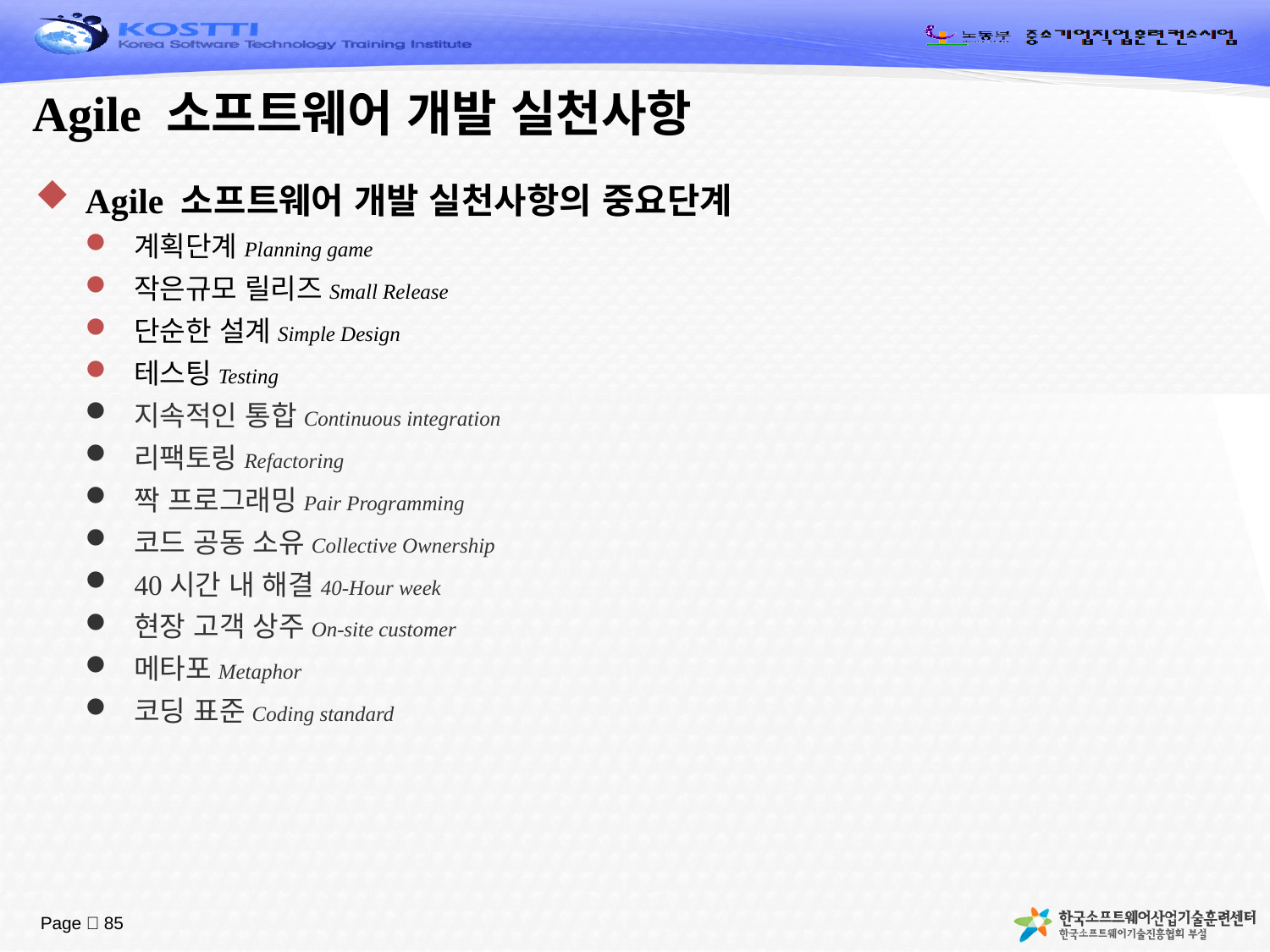

# Agile 소프트웨어 개발 실천사항
Agile 소프트웨어 개발 실천사항의 중요단계
계획단계Planning game
작은규모 릴리즈Small Release
단순한 설계Simple Design
테스팅Testing
지속적인 통합Continuous integration
리팩토링Refactoring
짝 프로그래밍Pair Programming
코드 공동 소유Collective Ownership
40시간 내 해결40-Hour week
현장 고객 상주On-site customer
메타포Metaphor
코딩 표준Coding standard